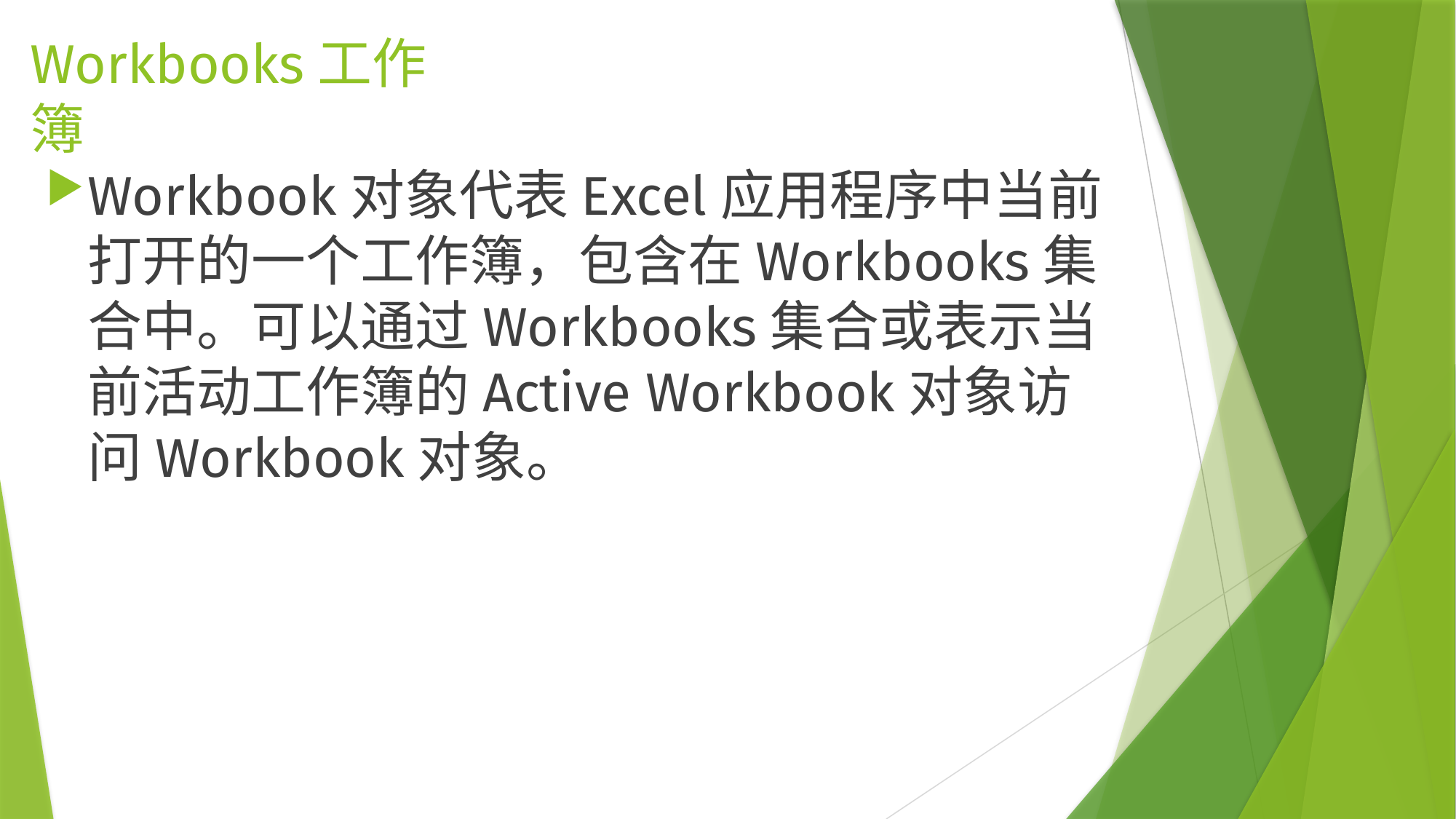

# Workbooks工作簿
Workbook对象代表Excel应用程序中当前打开的一个工作簿，包含在Workbooks集合中。可以通过Workbooks集合或表示当前活动工作簿的Active Workbook对象访问Workbook对象。